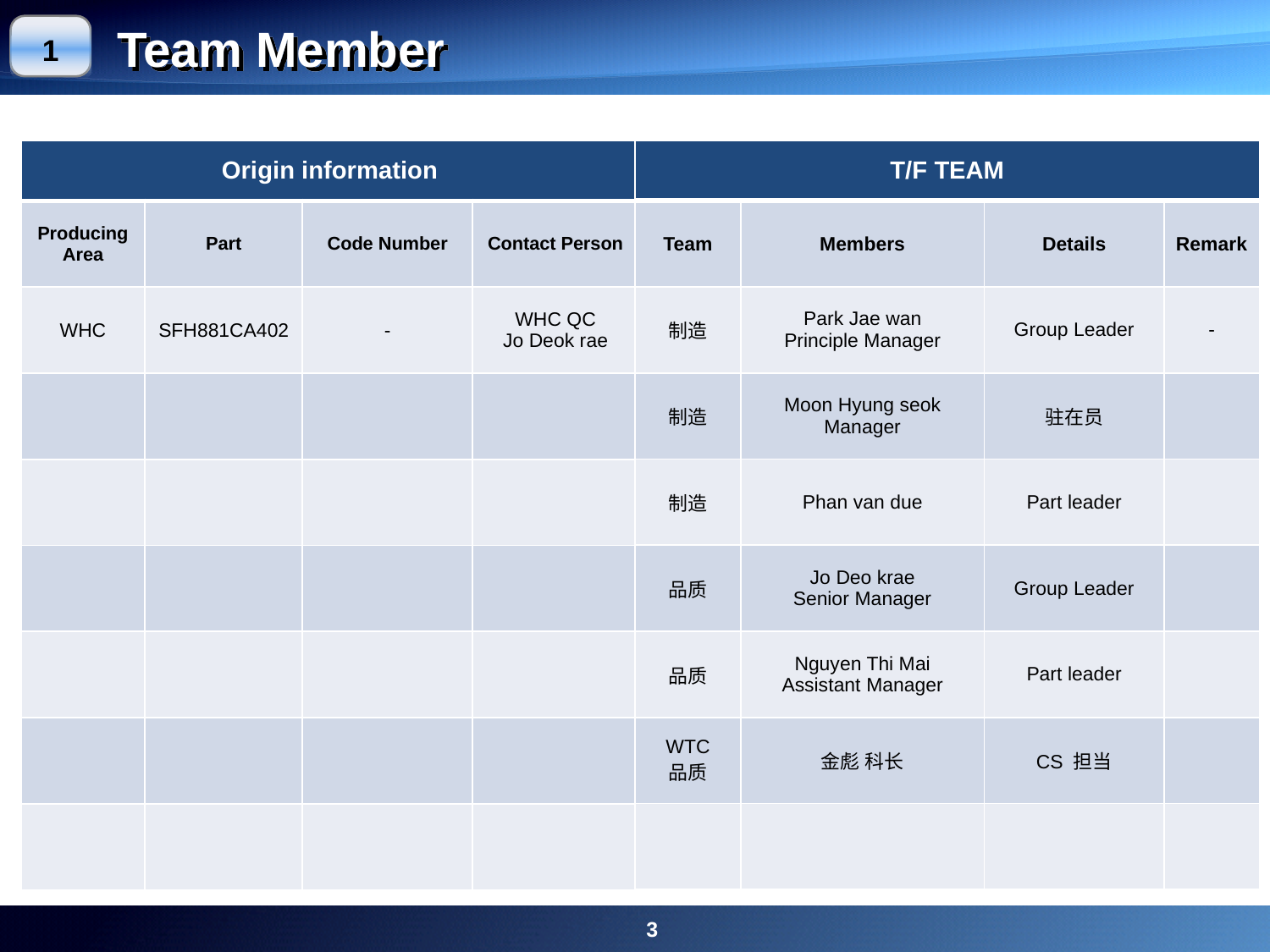

Team Member

1
| T/F TEAM |  |  |  |
| --- | --- | --- | --- |
| Team | Members | Details | Remark |
| 制造 | Park Jae wan Principle Manager | Group Leader | - |
| 制造 | Moon Hyung seok Manager | 驻在员 |  |
| 制造 | Phan van due | Part leader |  |
| 品质 | Jo Deo krae Senior Manager | Group Leader |  |
| 品质 | Nguyen Thi Mai Assistant Manager | Part leader |  |
| WTC 品质 | 金彪 科长 | CS 担当 |  |
|  |  |  |  |
| Origin information |  |  |  |
| --- | --- | --- | --- |
| Producing Area | Part | Code Number | Contact Person |
| WHC | SFH881CA402 | - | WHC QC Jo Deok rae |
|  |  |  |  |
|  |  |  |  |
|  |  |  |  |
|  |  |  |  |
|  |  |  |  |
|  |  |  |  |